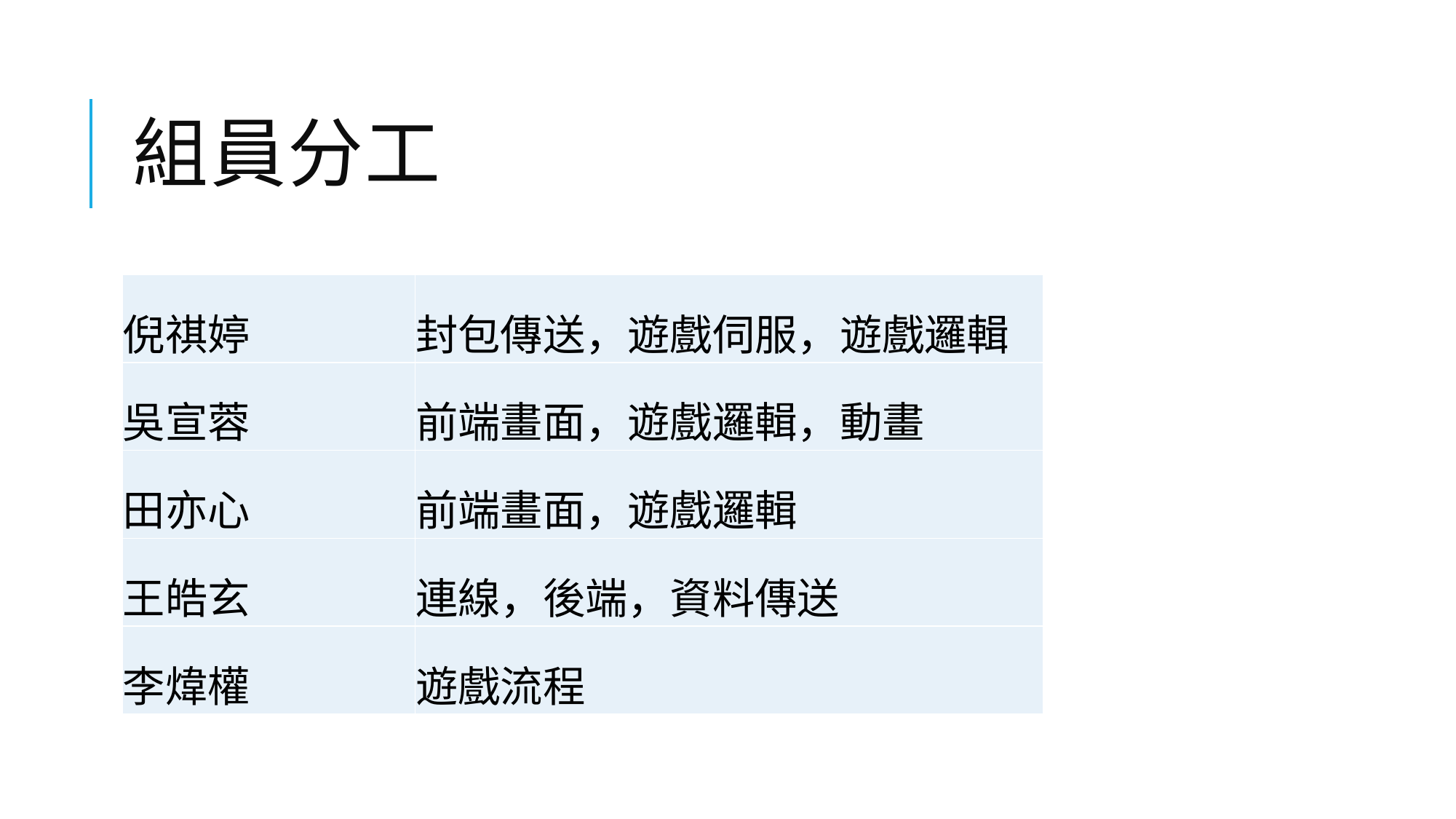

# 組員分工
| 倪祺婷 | 封包傳送，遊戲伺服，遊戲邏輯 |
| --- | --- |
| 吳宣蓉 | 前端畫面，遊戲邏輯，動畫 |
| 田亦心 | 前端畫面，遊戲邏輯 |
| 王皓玄 | 連線，後端，資料傳送 |
| 李煒權 | 遊戲流程 |